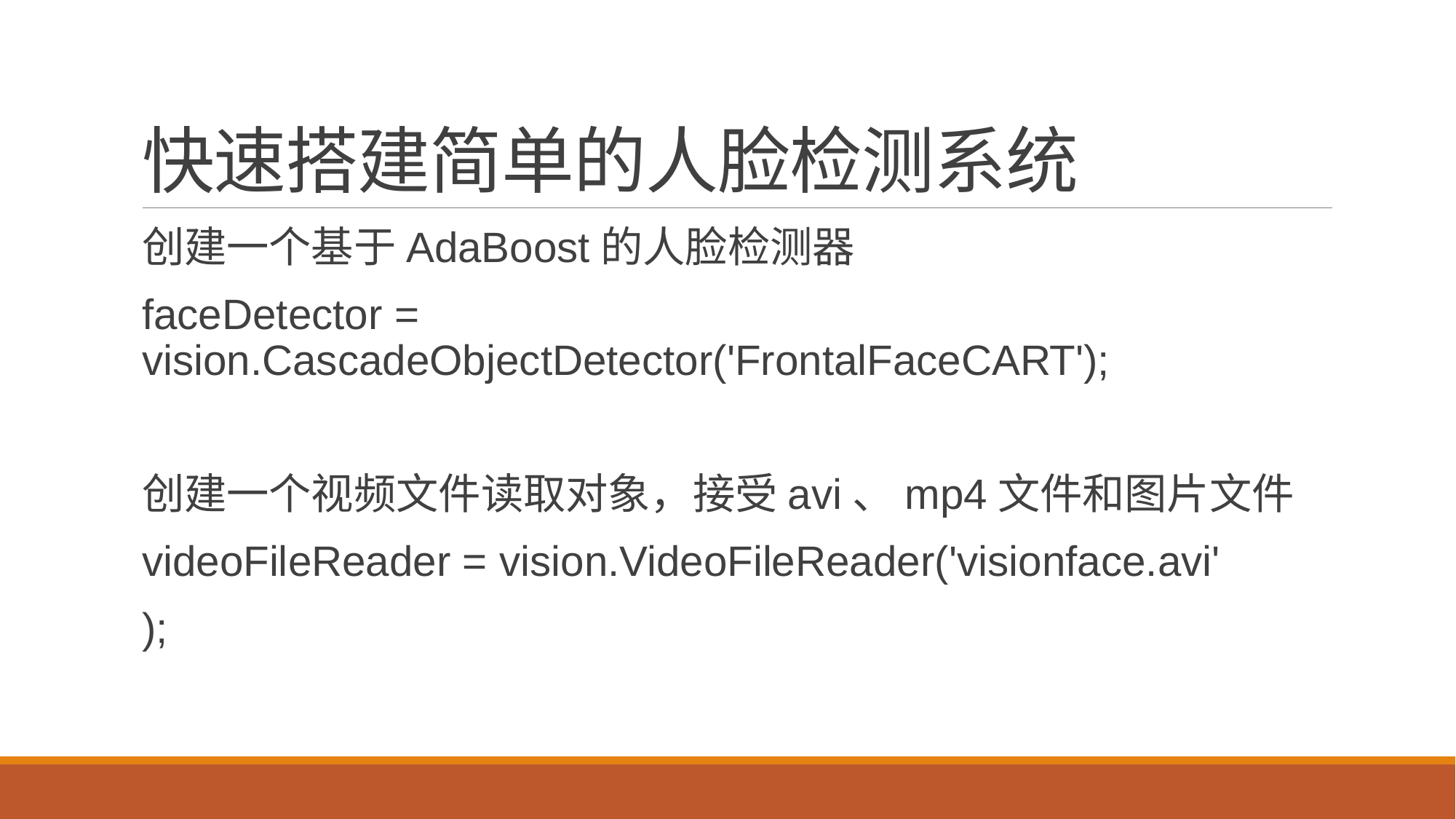

# 快速搭建简单的人脸检测系统
创建一个基于AdaBoost的人脸检测器
faceDetector = vision.CascadeObjectDetector('FrontalFaceCART');

创建一个视频文件读取对象，接受avi、mp4文件和图片文件
videoFileReader = vision.VideoFileReader('visionface.avi'
);